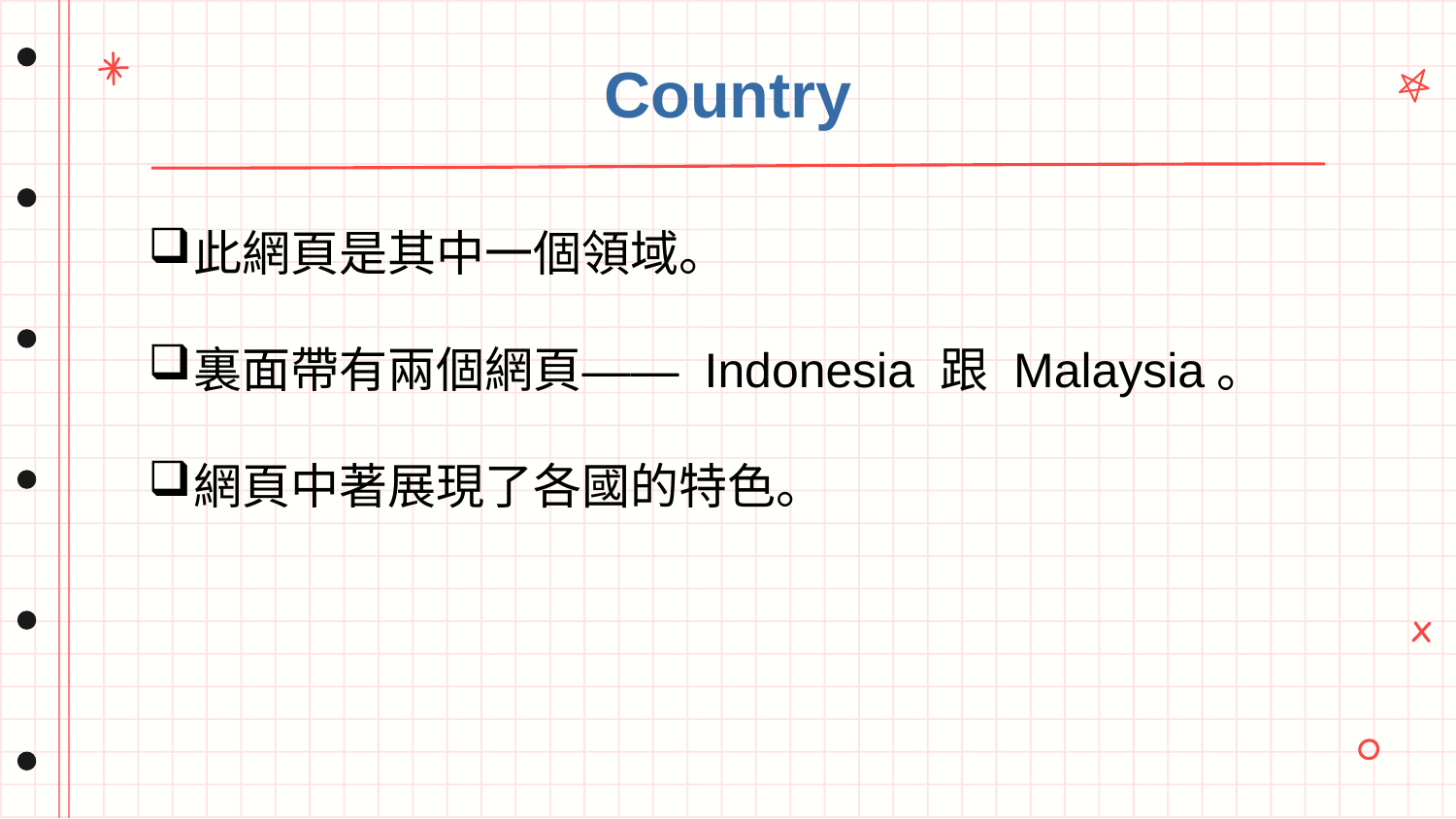

# Country

此網頁是其中一個領域。

裏面帶有兩個網頁—— Indonesia 跟 Malaysia。

網頁中著展現了各國的特色。